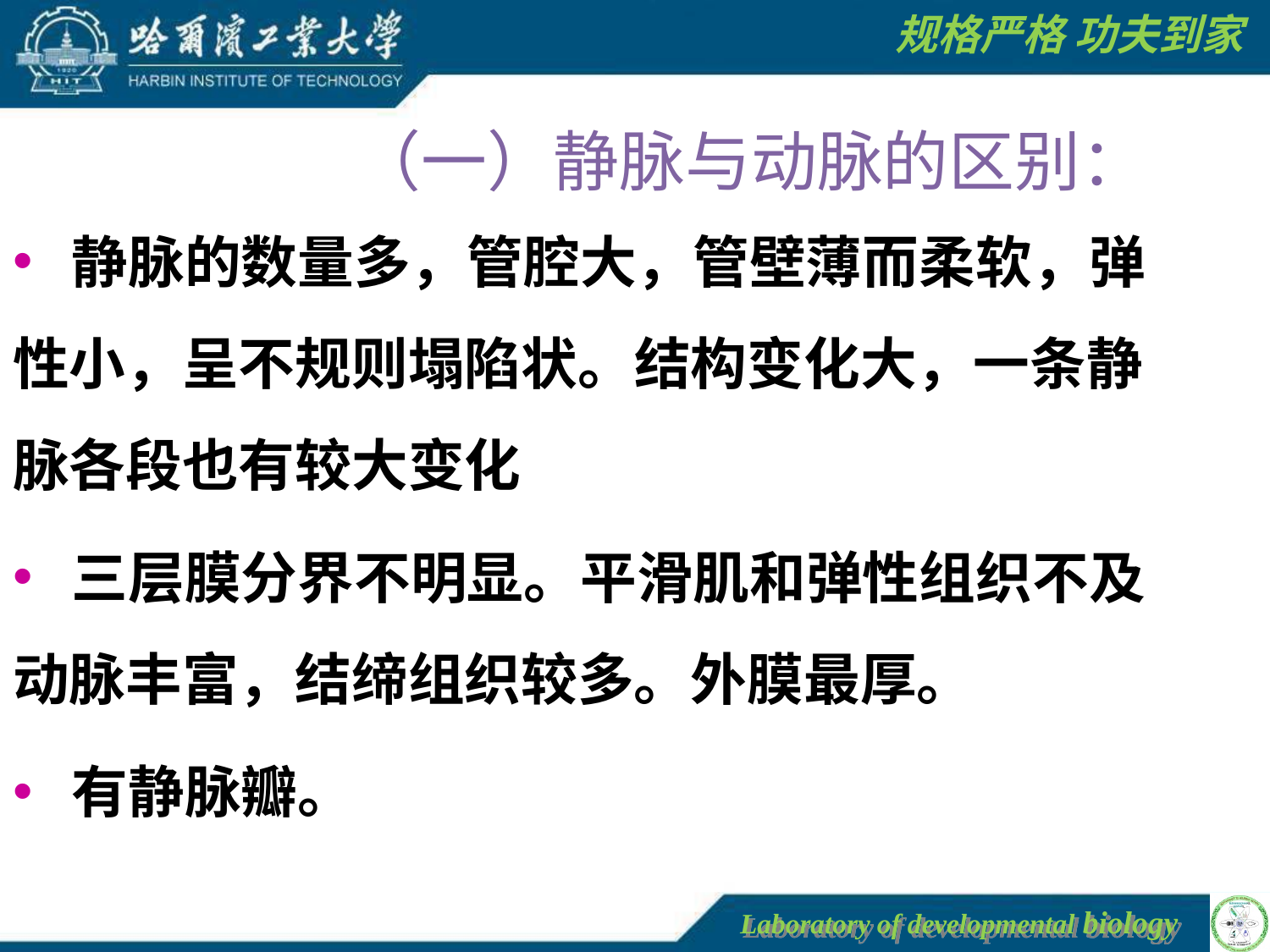

（一）静脉与动脉的区别：
  静脉的数量多，管腔大，管壁薄而柔软，弹性小，呈不规则塌陷状。结构变化大，一条静脉各段也有较大变化
  三层膜分界不明显。平滑肌和弹性组织不及动脉丰富，结缔组织较多。外膜最厚。
  有静脉瓣。